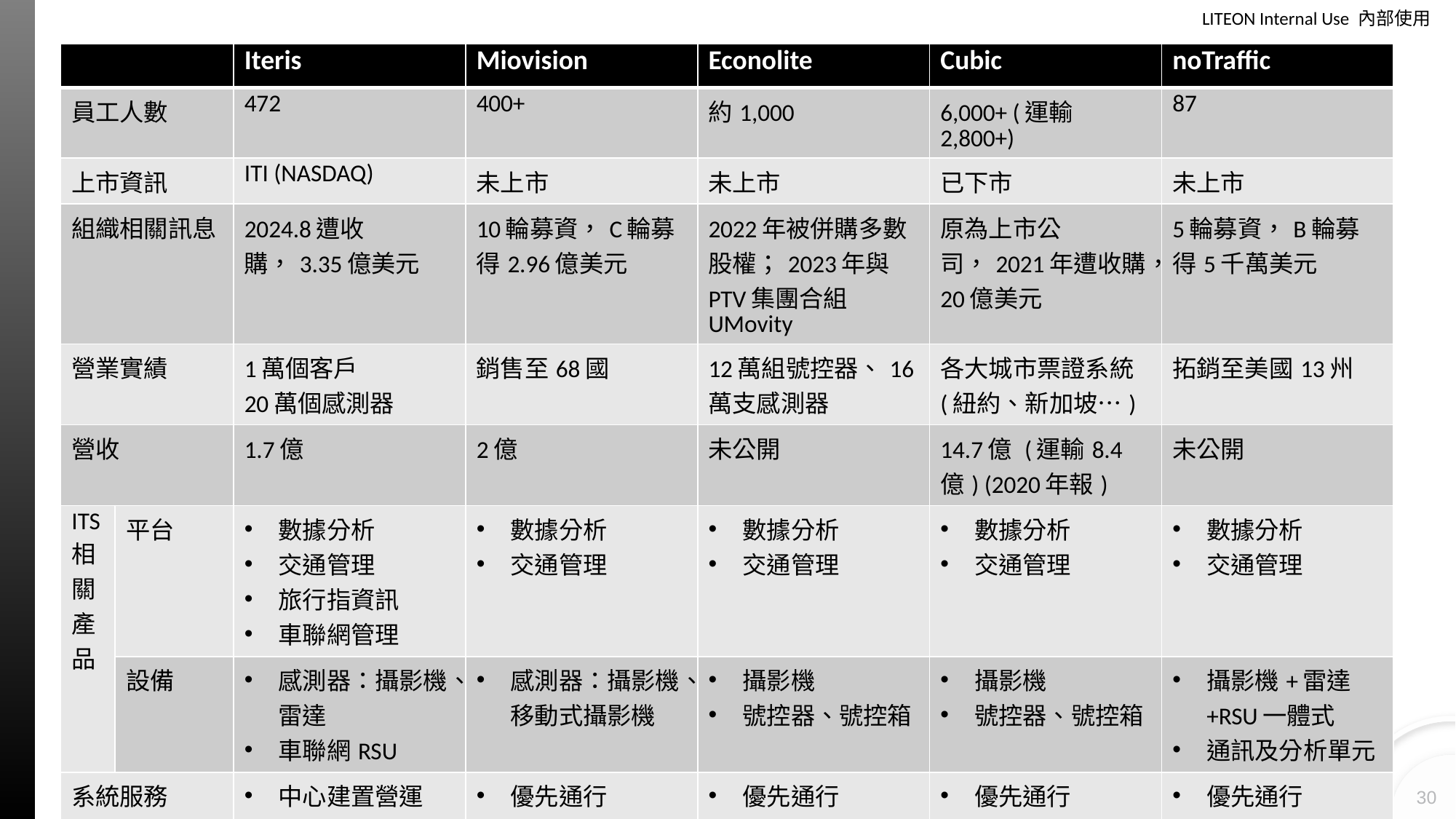

|  |  | Iteris | Miovision | Econolite | Cubic | noTraffic |
| --- | --- | --- | --- | --- | --- | --- |
| 員工人數 |  | 472 | 400+ | 約1,000 | 6,000+ (運輸2,800+) | 87 |
| 上市資訊 |  | ITI (NASDAQ) | 未上市 | 未上市 | 已下市 | 未上市 |
| 組織相關訊息 |  | 2024.8遭收購，3.35億美元 | 10輪募資，C輪募得2.96億美元 | 2022年被併購多數股權；2023年與PTV集團合組UMovity | 原為上市公司，2021年遭收購，20億美元 | 5輪募資，B輪募得5千萬美元 |
| 營業實績 |  | 1萬個客戶 20萬個感測器 | 銷售至68國 | 12萬組號控器、16萬支感測器 | 各大城市票證系統 (紐約、新加坡…) | 拓銷至美國13州 |
| 營收 |  | 1.7億 | 2億 | 未公開 | 14.7億 (運輸8.4億) (2020年報) | 未公開 |
| ITS相關產品 | 平台 | 數據分析 交通管理 旅行指資訊 車聯網管理 | 數據分析 交通管理 | 數據分析 交通管理 | 數據分析 交通管理 | 數據分析 交通管理 |
|  | 設備 | 感測器：攝影機、雷達 車聯網RSU | 感測器：攝影機、移動式攝影機 | 攝影機 號控器、號控箱 | 攝影機 號控器、號控箱 | 攝影機+雷達+RSU一體式 通訊及分析單元 |
| 系統服務 |  | 中心建置營運 整合顧問 | 優先通行 號誌績效評估 適應性號誌 | 優先通行 號誌績效評估 適應性號誌 | 優先通行 號誌績效評估 適應性號誌 | 優先通行 號誌績效評估 適應性號誌 安全分析 衝突預測 |
#

30